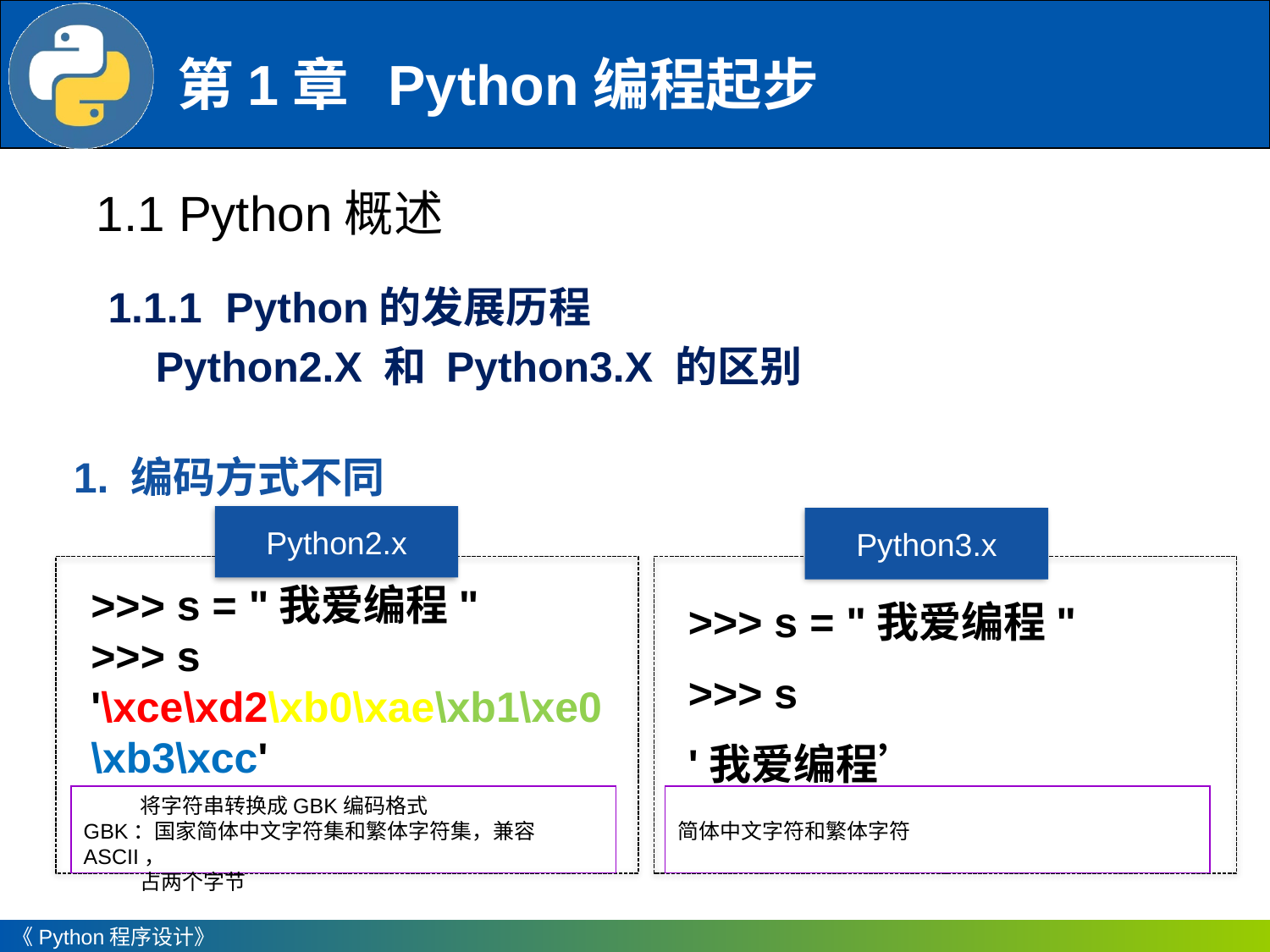

1.1 Python概述
1.1.1  Python的发展历程
Python2.X 和 Python3.X 的区别
1. 编码方式不同
Python2.x
Python3.x

>>> s = "我爱编程"
>>> s
'我爱编程’
>>> s = "我爱编程"
>>> s
'\xce\xd2\xb0\xae\xb1\xe0
\xb3\xcc'
           将字符串转换成GBK编码格式
GBK：国家简体中文字符集和繁体字符集，兼容ASCII，
           占两个字节

简体中文字符和繁体字符